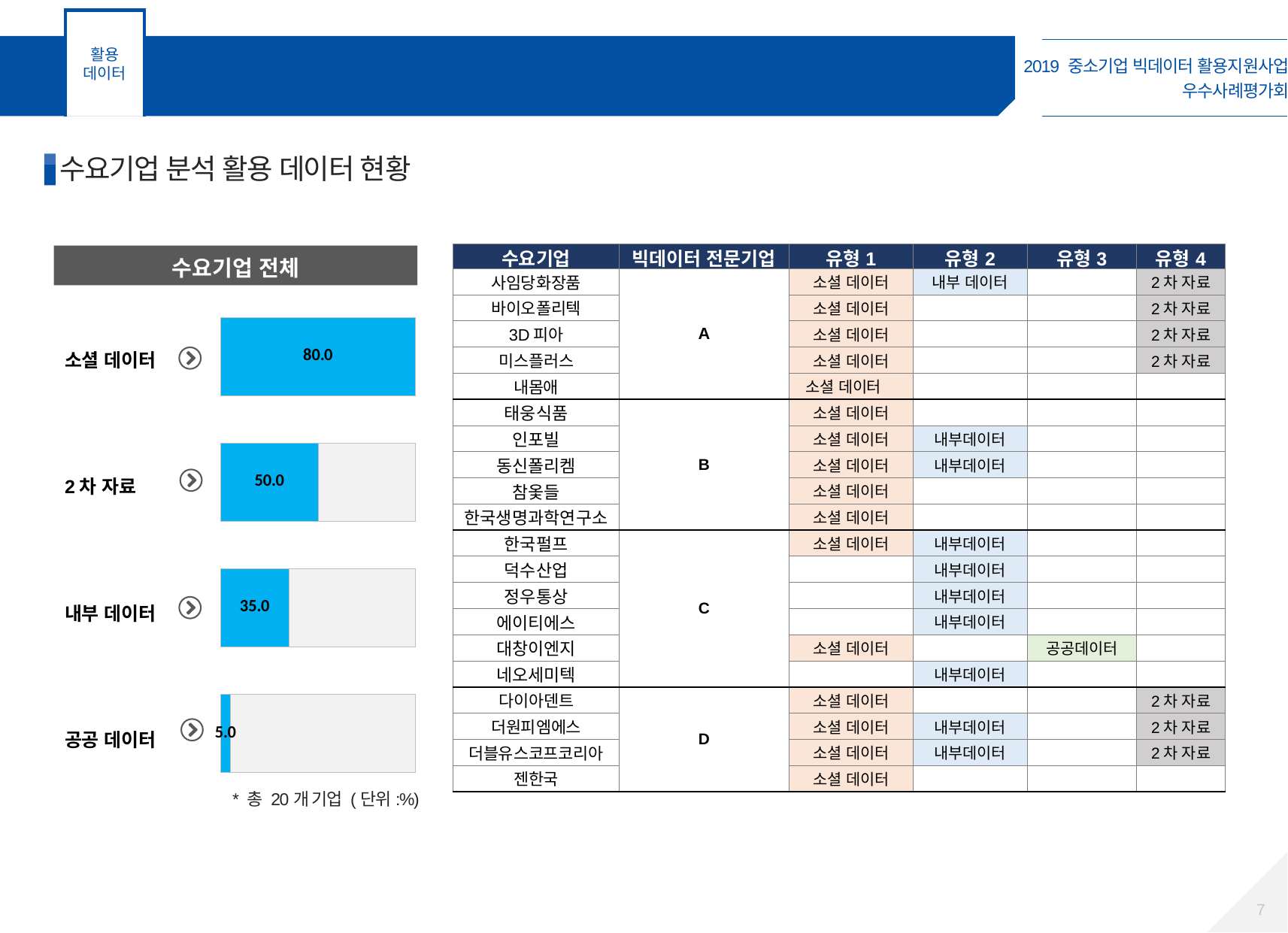

활용
데이터
활용 데이터 현황
5
수요기업 분석 활용 데이터 현황

| 수요기업 | 빅데이터 전문기업 | 유형1 | 유형2 | 유형3 | 유형4 |
| --- | --- | --- | --- | --- | --- |
| 사임당화장품 | A | 소셜 데이터 | 내부 데이터 |  | 2차 자료 |
| 바이오폴리텍 |  | 소셜 데이터 |  |  | 2차 자료 |
| 3D피아 |  | 소셜 데이터 |  |  | 2차 자료 |
| 미스플러스 |  | 소셜 데이터 |  |  | 2차 자료 |
| 내몸애 |  | 소셜 데이터 |  |  |  |
| 태웅식품 | B | 소셜 데이터 |  |  |  |
| 인포빌 |  | 소셜 데이터 | 내부데이터 |  |  |
| 동신폴리켐 |  | 소셜 데이터 | 내부데이터 |  |  |
| 참옻들 |  | 소셜 데이터 |  |  |  |
| 한국생명과학연구소 |  | 소셜 데이터 |  |  |  |
| 한국펄프 | C | 소셜 데이터 | 내부데이터 |  |  |
| 덕수산업 |  |  | 내부데이터 |  |  |
| 정우통상 |  |  | 내부데이터 |  |  |
| 에이티에스 |  |  | 내부데이터 |  |  |
| 대창이엔지 |  | 소셜 데이터 |  | 공공데이터 |  |
| 네오세미텍 |  |  | 내부데이터 |  |  |
| 다이아덴트 | D | 소셜 데이터 |  |  | 2차 자료 |
| 더원피엠에스 |  | 소셜 데이터 | 내부데이터 |  | 2차 자료 |
| 더블유스코프코리아 |  | 소셜 데이터 | 내부데이터 |  | 2차 자료 |
| 젠한국 |  | 소셜 데이터 |  |  |  |
수요기업 전체

### Chart

| Category |  |  |
|---|---|---|
| 소셜 데이터 |
| --- |
| 2차 자료 |
| 내부 데이터 |
| 공공 데이터 |

* 총 20개 기업 (단위:%)
7